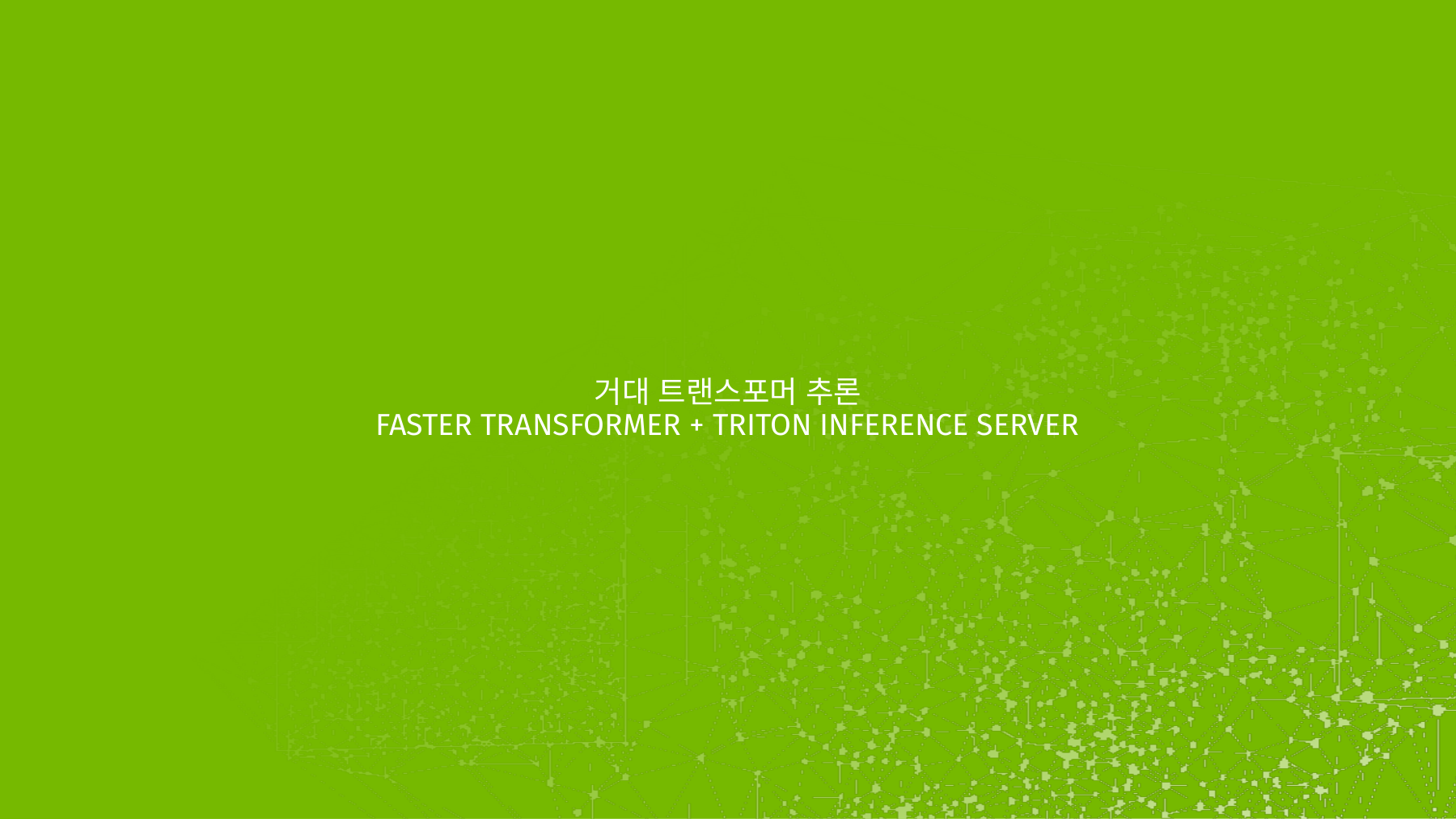

# 거대 트랜스포머 추론 FASTER TRANSFORMER + TRITON INFERENCE SERVER